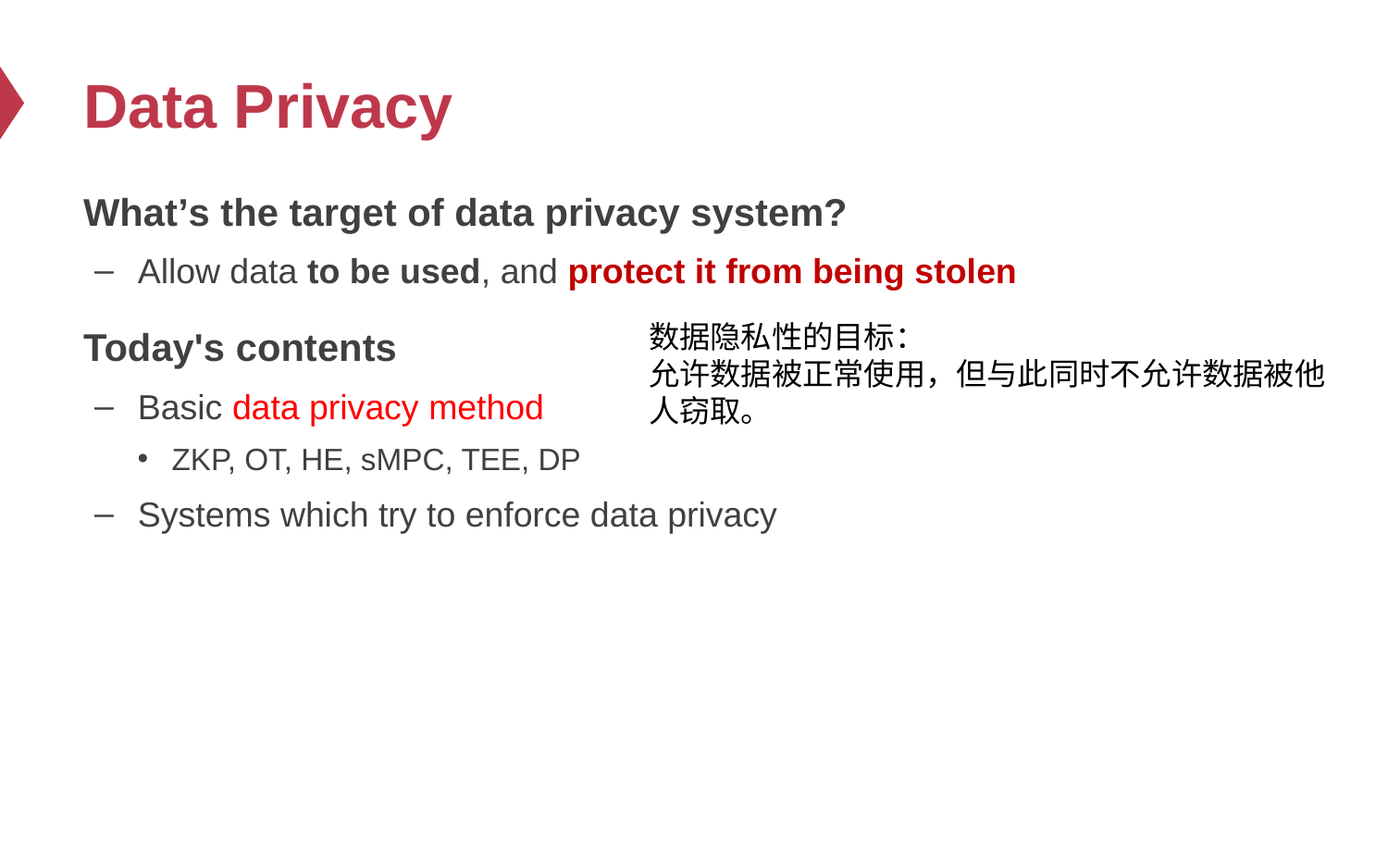

# Data Privacy
What’s the target of data privacy system?
Allow data to be used, and protect it from being stolen
Today's contents
Basic data privacy method
ZKP, OT, HE, sMPC, TEE, DP
Systems which try to enforce data privacy
数据隐私性的目标：
允许数据被正常使用，但与此同时不允许数据被他人窃取。
3